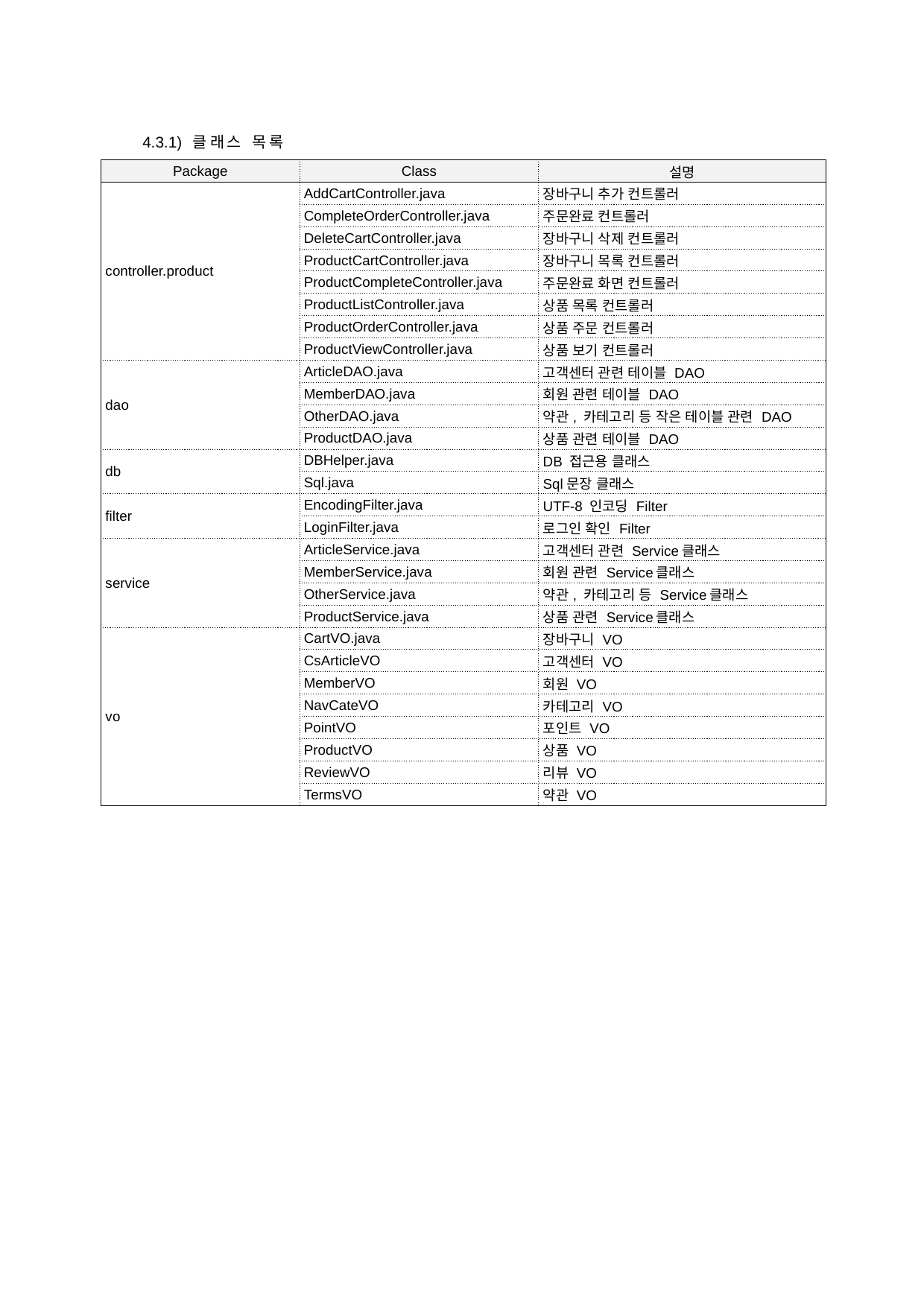

4.3.1) 클래스 목록
| Package | Class | 설명 |
| --- | --- | --- |
| controller.product | AddCartController.java | 장바구니 추가 컨트롤러 |
|  | CompleteOrderController.java | 주문완료 컨트롤러 |
|  | DeleteCartController.java | 장바구니 삭제 컨트롤러 |
|  | ProductCartController.java | 장바구니 목록 컨트롤러 |
|  | ProductCompleteController.java | 주문완료 화면 컨트롤러 |
|  | ProductListController.java | 상품 목록 컨트롤러 |
|  | ProductOrderController.java | 상품 주문 컨트롤러 |
|  | ProductViewController.java | 상품 보기 컨트롤러 |
| dao | ArticleDAO.java | 고객센터 관련 테이블 DAO |
|  | MemberDAO.java | 회원 관련 테이블 DAO |
|  | OtherDAO.java | 약관, 카테고리 등 작은 테이블 관련 DAO |
|  | ProductDAO.java | 상품 관련 테이블 DAO |
| db | DBHelper.java | DB 접근용 클래스 |
|  | Sql.java | Sql문장 클래스 |
| filter | EncodingFilter.java | UTF-8 인코딩 Filter |
|  | LoginFilter.java | 로그인 확인 Filter |
| service | ArticleService.java | 고객센터 관련 Service클래스 |
|  | MemberService.java | 회원 관련 Service클래스 |
|  | OtherService.java | 약관, 카테고리 등 Service클래스 |
|  | ProductService.java | 상품 관련 Service클래스 |
| vo | CartVO.java | 장바구니 VO |
|  | CsArticleVO | 고객센터 VO |
|  | MemberVO | 회원 VO |
|  | NavCateVO | 카테고리 VO |
|  | PointVO | 포인트 VO |
|  | ProductVO | 상품 VO |
|  | ReviewVO | 리뷰 VO |
|  | TermsVO | 약관 VO |